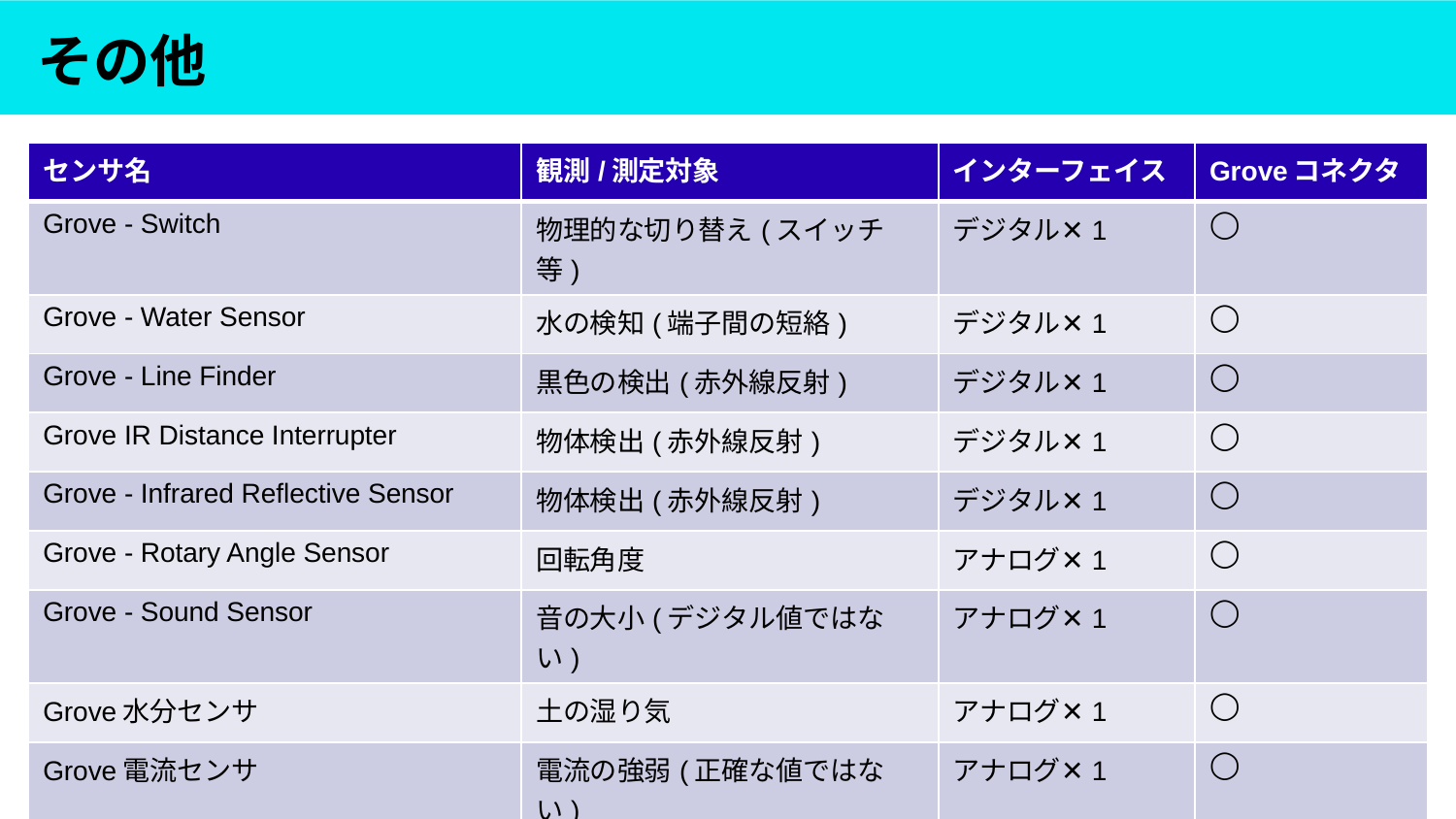

# その他
| センサ名 | 観測/測定対象 | インターフェイス | Groveコネクタ |
| --- | --- | --- | --- |
| Grove - Switch | 物理的な切り替え(スイッチ等) | デジタル✕1 | ◯ |
| Grove - Water Sensor | 水の検知(端子間の短絡) | デジタル✕1 | ◯ |
| Grove - Line Finder | 黒色の検出(赤外線反射) | デジタル✕1 | ◯ |
| Grove IR Distance Interrupter | 物体検出(赤外線反射) | デジタル✕1 | ◯ |
| Grove - Infrared Reflective Sensor | 物体検出(赤外線反射) | デジタル✕1 | ◯ |
| Grove - Rotary Angle Sensor | 回転角度 | アナログ✕1 | ◯ |
| Grove - Sound Sensor | 音の大小(デジタル値ではない) | アナログ✕1 | ◯ |
| Grove水分センサ | 土の湿り気 | アナログ✕1 | ◯ |
| Grove電流センサ | 電流の強弱(正確な値ではない) | アナログ✕1 | ◯ |